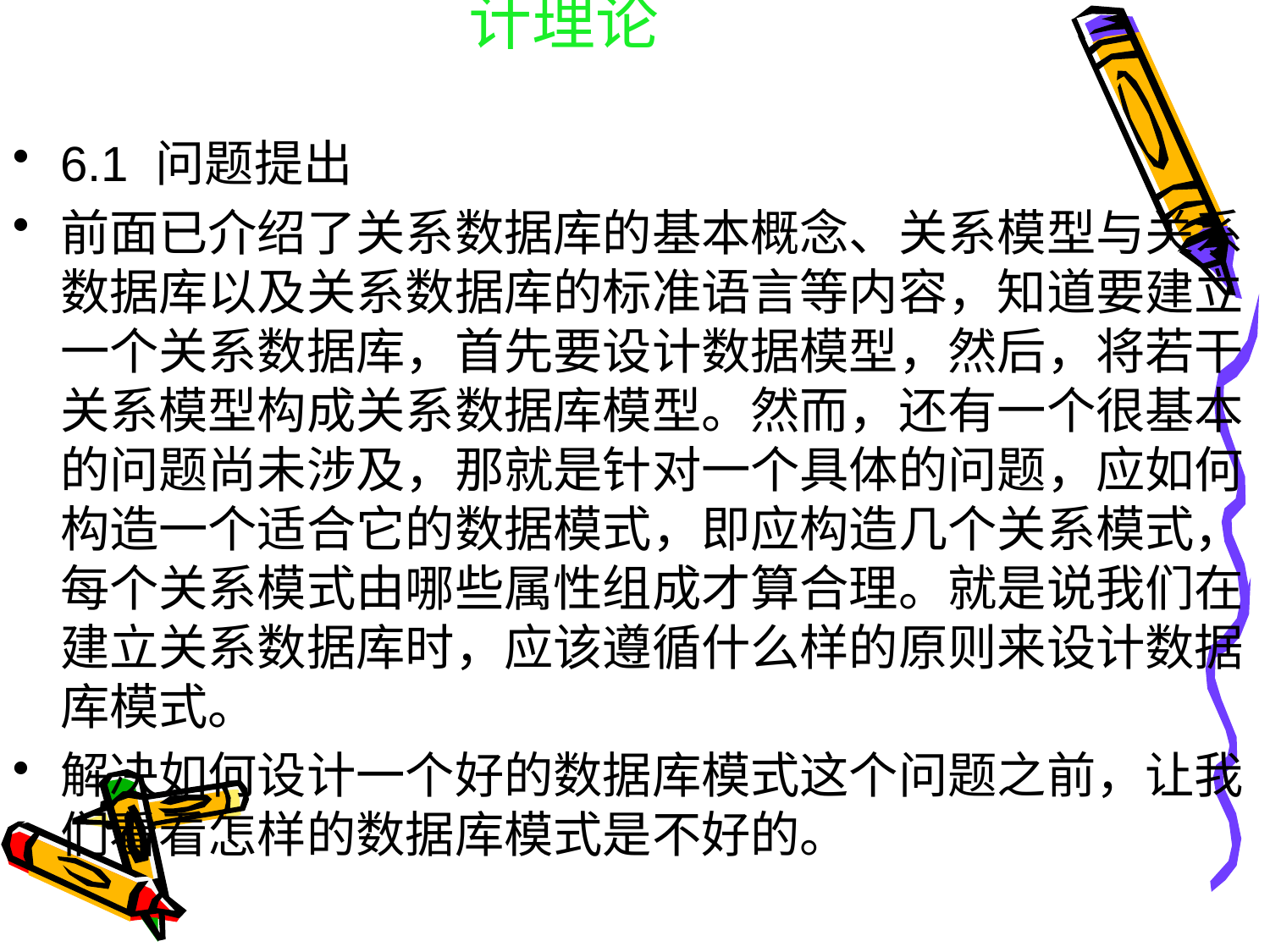

# 第六章 关系模式的规范化设计理论
6.1 问题提出
前面已介绍了关系数据库的基本概念、关系模型与关系数据库以及关系数据库的标准语言等内容，知道要建立一个关系数据库，首先要设计数据模型，然后，将若干关系模型构成关系数据库模型。然而，还有一个很基本的问题尚未涉及，那就是针对一个具体的问题，应如何构造一个适合它的数据模式，即应构造几个关系模式，每个关系模式由哪些属性组成才算合理。就是说我们在建立关系数据库时，应该遵循什么样的原则来设计数据库模式。
解决如何设计一个好的数据库模式这个问题之前，让我们看看怎样的数据库模式是不好的。